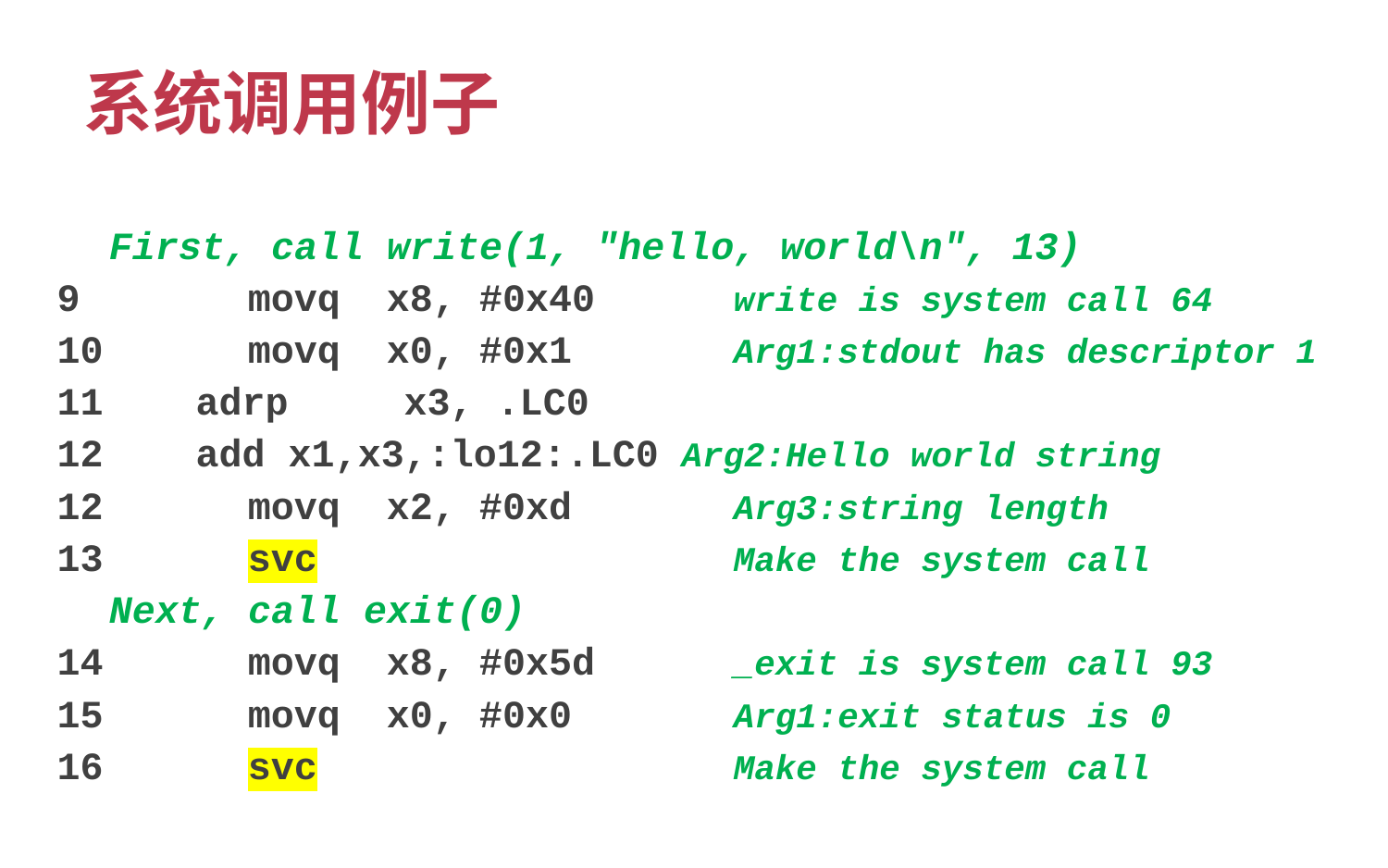

# 系统调用例子
	First, call write(1, "hello, world\n", 13)
9 		movq 	x8, #0x40 	   write is system call 64
10 	movq 	x0, #0x1 	   Arg1:stdout has descriptor 1
   adrp 	x3, .LC0
   add x1,x3,:lo12:.LC0 Arg2:Hello world string
12 	movq 	x2, #0xd       Arg3:string length
13 	svc     	  	   Make the system call
	Next, call exit(0)
14		movq 	x8, #0x5d	   _exit is system call 93
15 	movq 	x0, #0x0       Arg1:exit status is 0
16 	svc 		  	   Make the system call